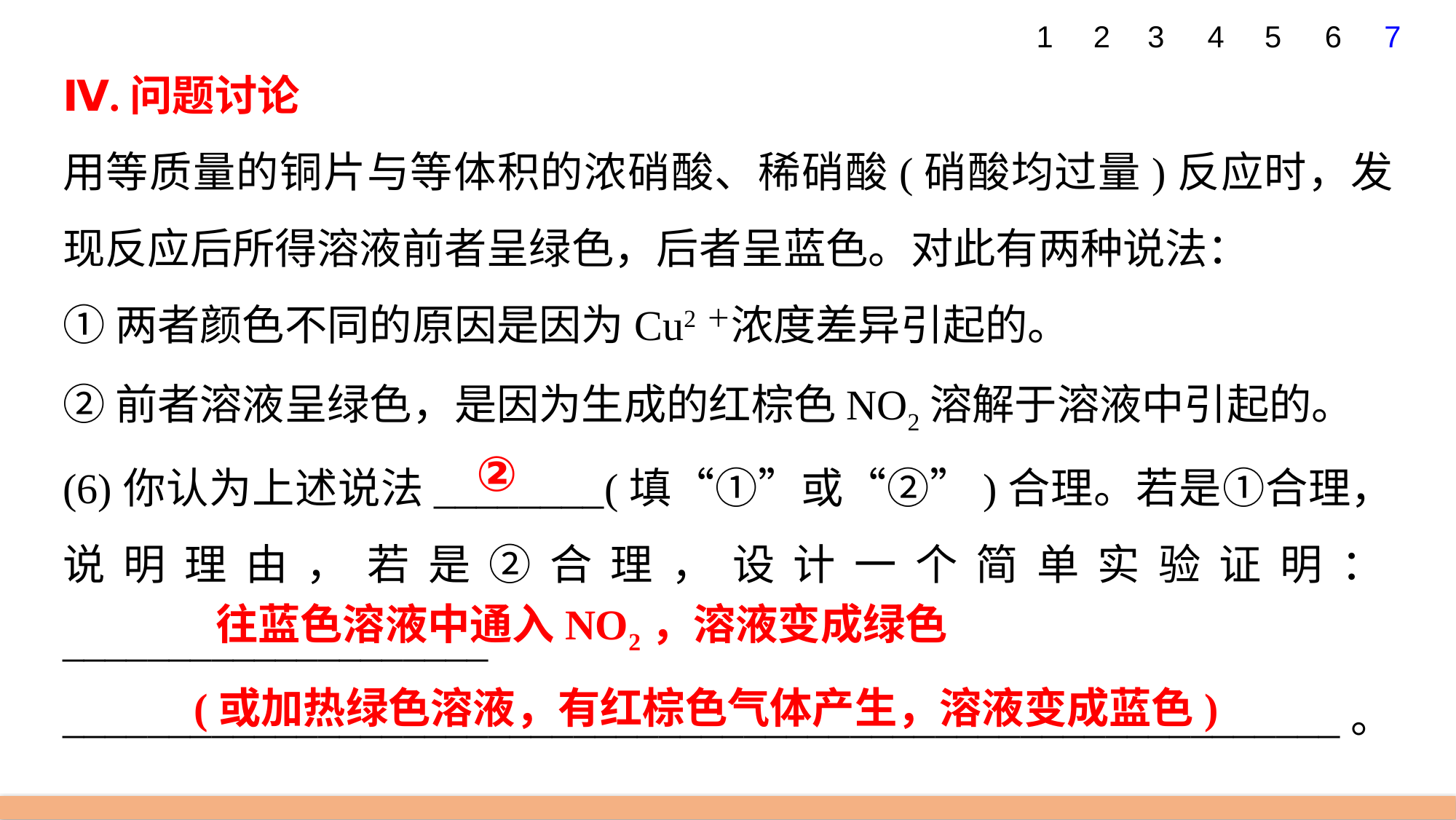

7
1
2
3
4
5
6
Ⅳ.问题讨论
用等质量的铜片与等体积的浓硝酸、稀硝酸(硝酸均过量)反应时，发现反应后所得溶液前者呈绿色，后者呈蓝色。对此有两种说法：
①两者颜色不同的原因是因为Cu2＋浓度差异引起的。
②前者溶液呈绿色，是因为生成的红棕色NO2溶解于溶液中引起的。
(6)你认为上述说法________(填“①”或“②”)合理。若是①合理，说明理由，若是②合理，设计一个简单实验证明：____________________
____________________________________________________________。
②
　往蓝色溶液中通入NO2，溶液变成绿色
  (或加热绿色溶液，有红棕色气体产生，溶液变成蓝色)